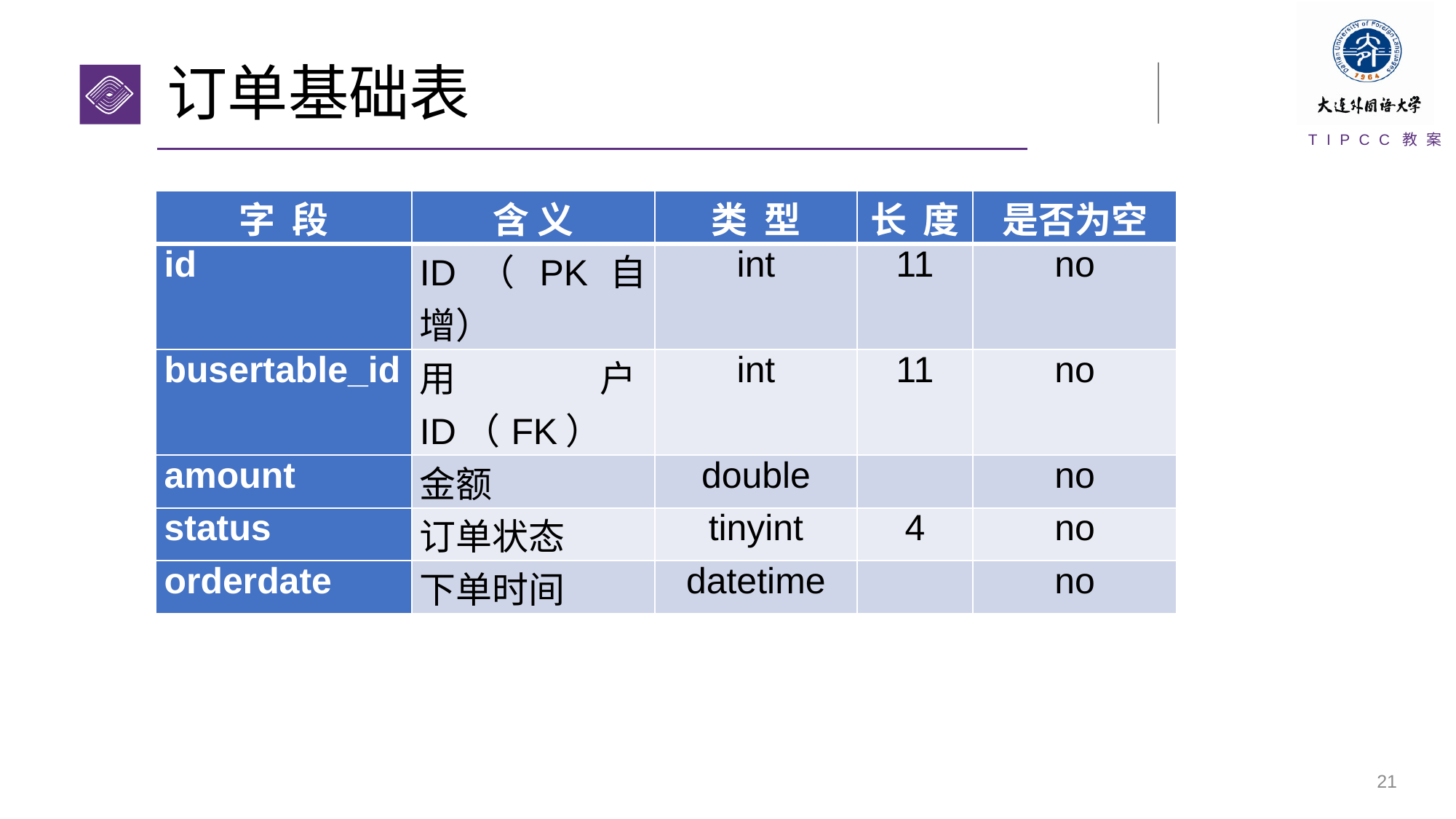

# 订单基础表
| 字 段 | 含 义 | 类 型 | 长 度 | 是否为空 |
| --- | --- | --- | --- | --- |
| id | ID（PK自增） | int | 11 | no |
| busertable\_id | 用户ID（FK） | int | 11 | no |
| amount | 金额 | double |  | no |
| status | 订单状态 | tinyint | 4 | no |
| orderdate | 下单时间 | datetime |  | no |
21